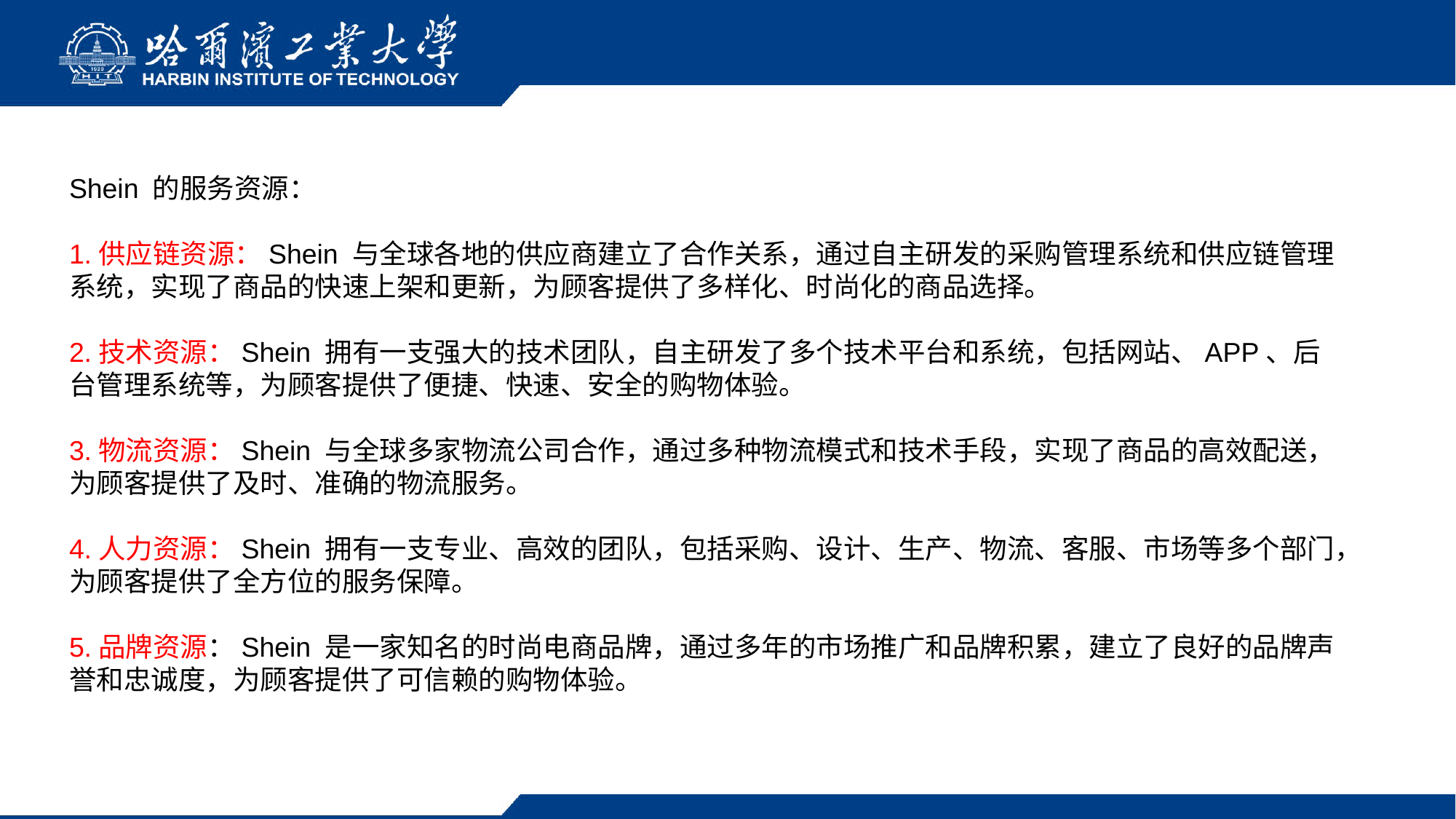

Shein 的服务资源：

1.供应链资源：Shein 与全球各地的供应商建立了合作关系，通过自主研发的采购管理系统和供应链管理系统，实现了商品的快速上架和更新，为顾客提供了多样化、时尚化的商品选择。

2.技术资源：Shein 拥有一支强大的技术团队，自主研发了多个技术平台和系统，包括网站、APP、后台管理系统等，为顾客提供了便捷、快速、安全的购物体验。

3.物流资源：Shein 与全球多家物流公司合作，通过多种物流模式和技术手段，实现了商品的高效配送，为顾客提供了及时、准确的物流服务。

4.人力资源：Shein 拥有一支专业、高效的团队，包括采购、设计、生产、物流、客服、市场等多个部门，为顾客提供了全方位的服务保障。

5.品牌资源：Shein 是一家知名的时尚电商品牌，通过多年的市场推广和品牌积累，建立了良好的品牌声誉和忠诚度，为顾客提供了可信赖的购物体验。